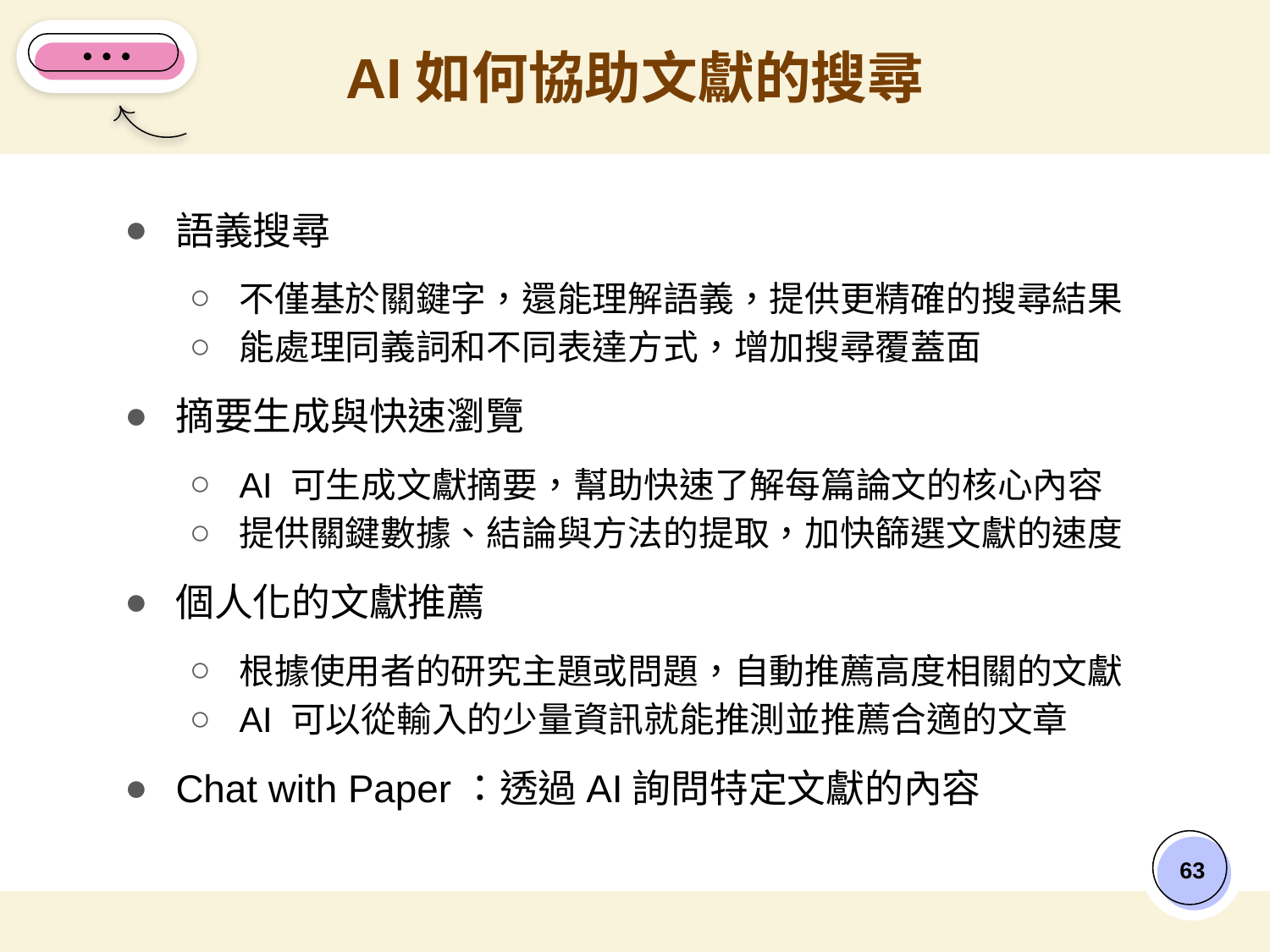

# AI如何協助文獻的搜尋
語義搜尋
不僅基於關鍵字，還能理解語義，提供更精確的搜尋結果
能處理同義詞和不同表達方式，增加搜尋覆蓋面
摘要生成與快速瀏覽
AI 可生成文獻摘要，幫助快速了解每篇論文的核心內容
提供關鍵數據、結論與方法的提取，加快篩選文獻的速度
個人化的文獻推薦
根據使用者的研究主題或問題，自動推薦高度相關的文獻
AI 可以從輸入的少量資訊就能推測並推薦合適的文章
Chat with Paper：透過AI詢問特定文獻的內容
63